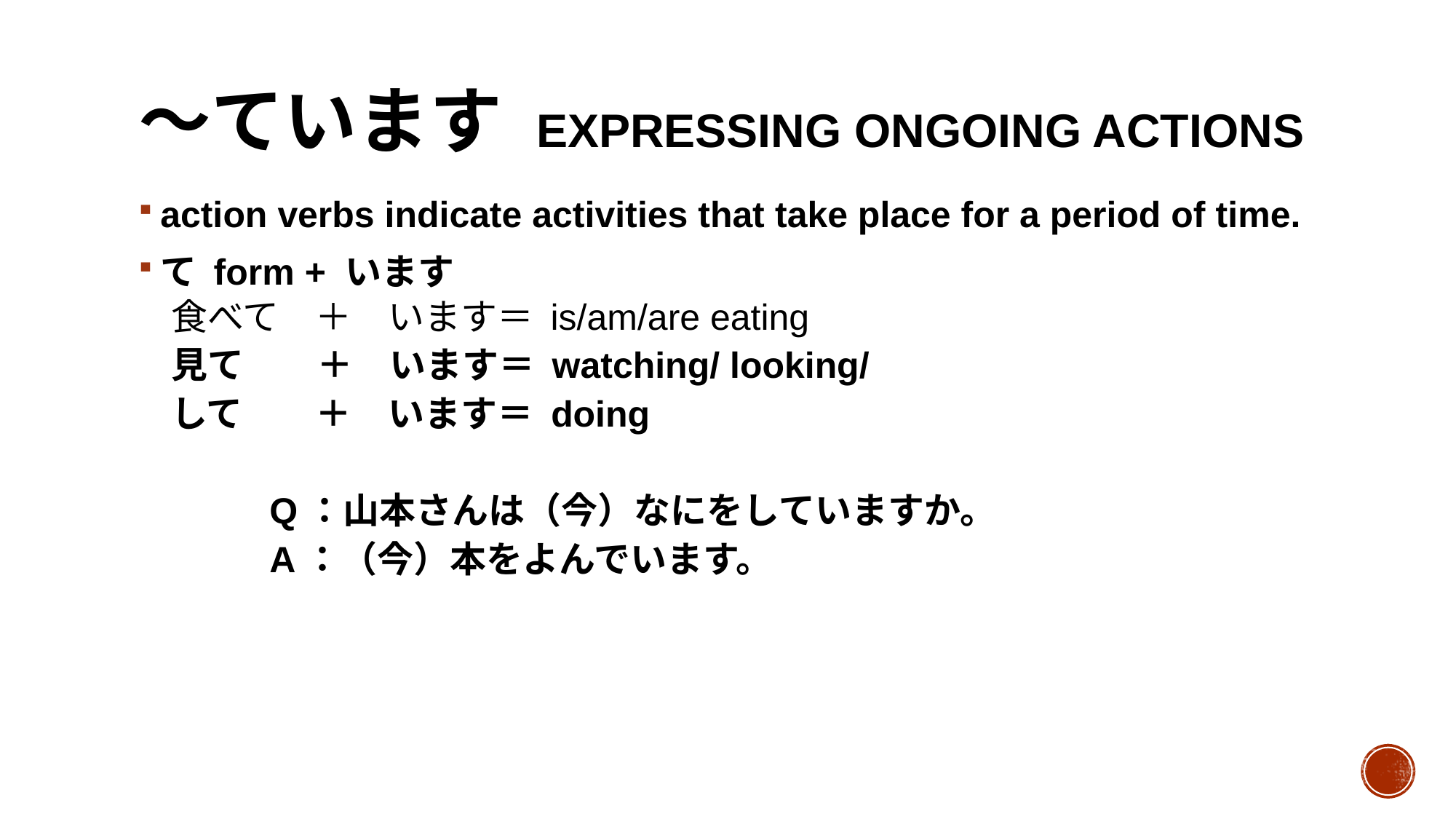

# 〜ています Expressing ongoing actions
action verbs indicate activities that take place for a period of time.
て form + います
食べて　＋　います＝ is/am/are eating
見て　　＋　います＝ watching/ looking/
して　　＋　います＝ doing

Q：山本さんは（今）なにをしていますか。
A：（今）本をよんでいます。